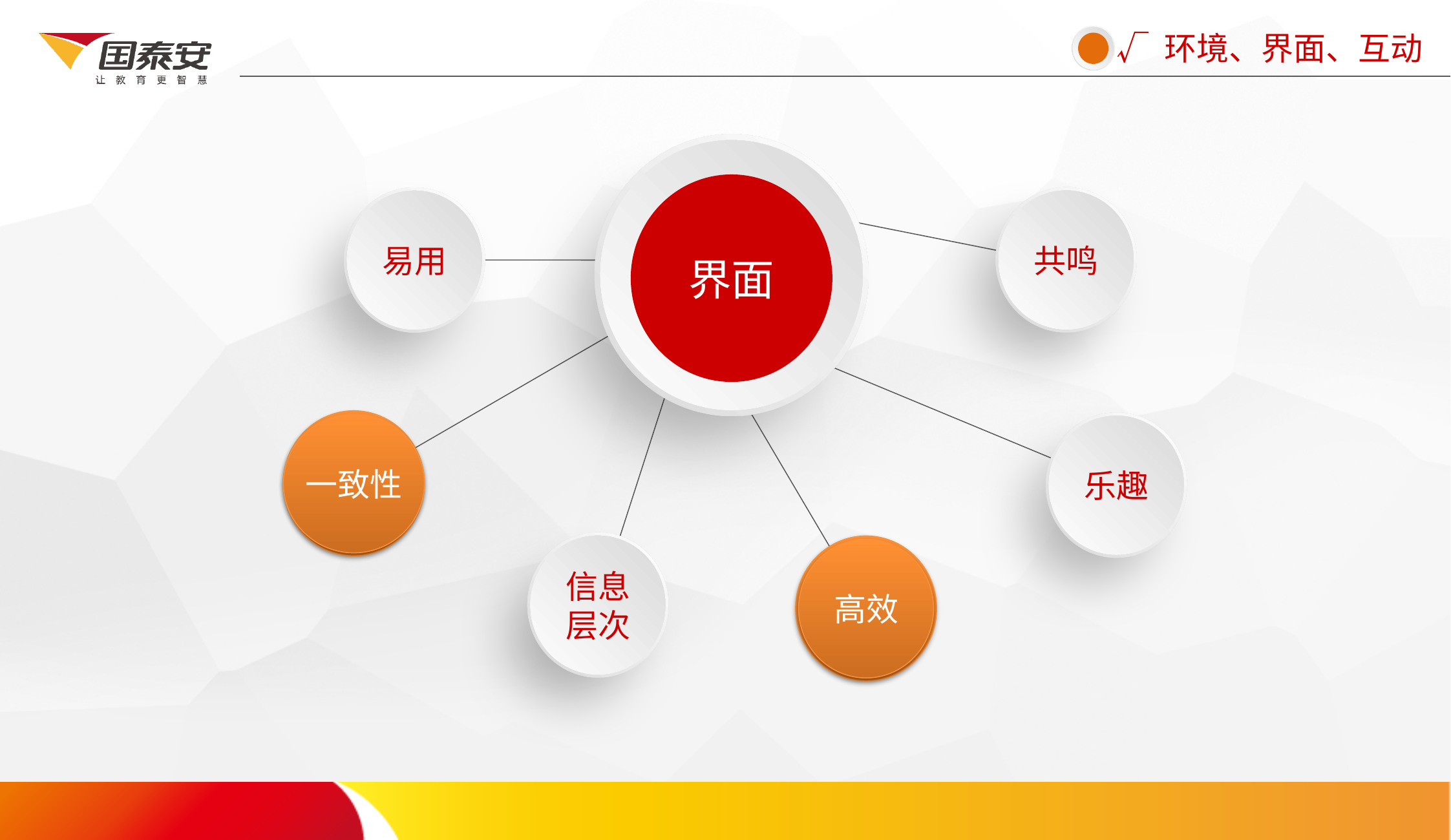

√ 环境、界面、互动

界面

共鸣

易用

一致性

乐趣

信息层次

高效